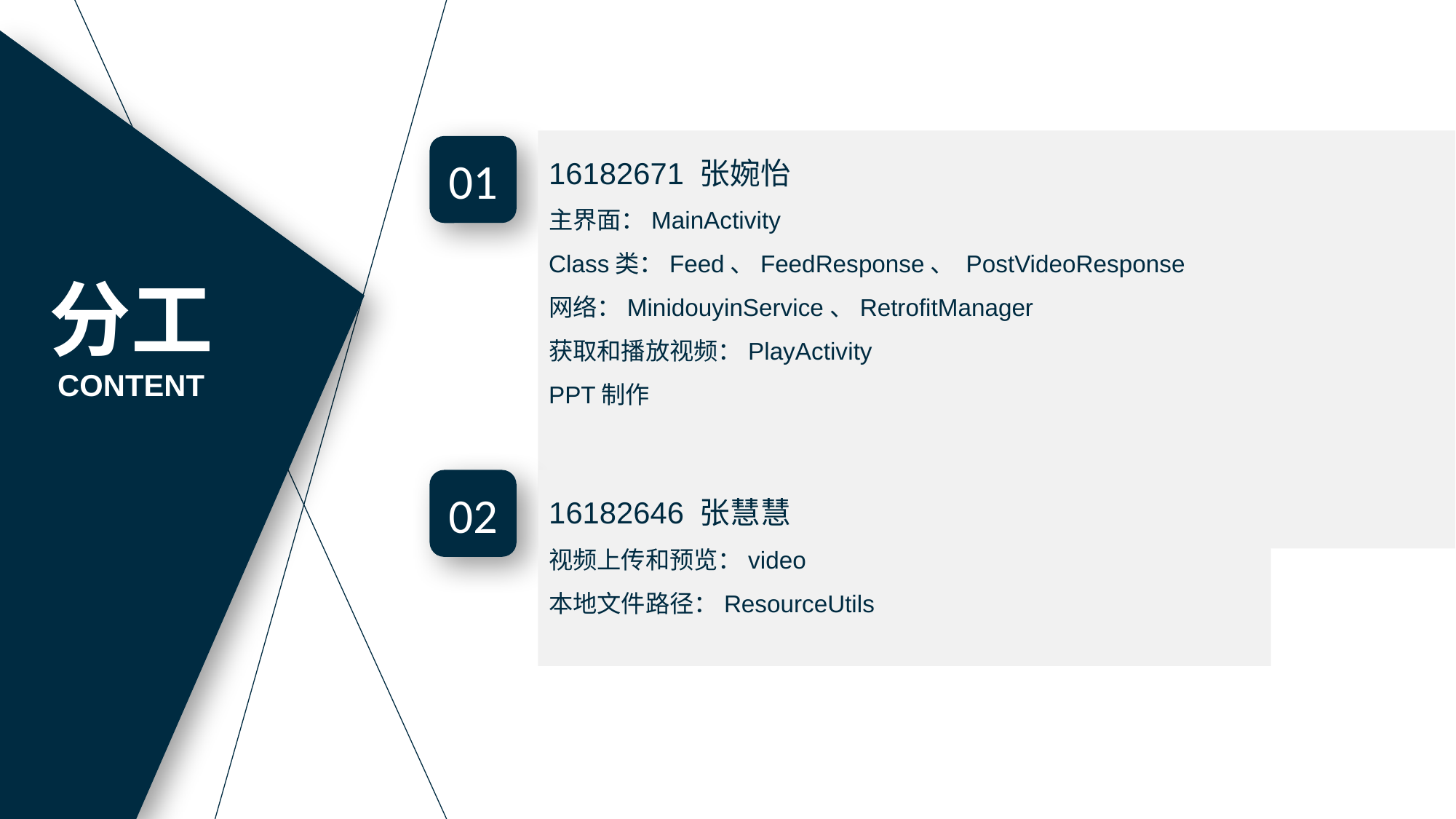

16182671 张婉怡
主界面：MainActivity
Class类：Feed、FeedResponse、 PostVideoResponse
网络：MinidouyinService、RetrofitManager
获取和播放视频：PlayActivity
PPT制作

01
分工
CONTENT

16182646 张慧慧
视频上传和预览：video
本地文件路径：ResourceUtils

02